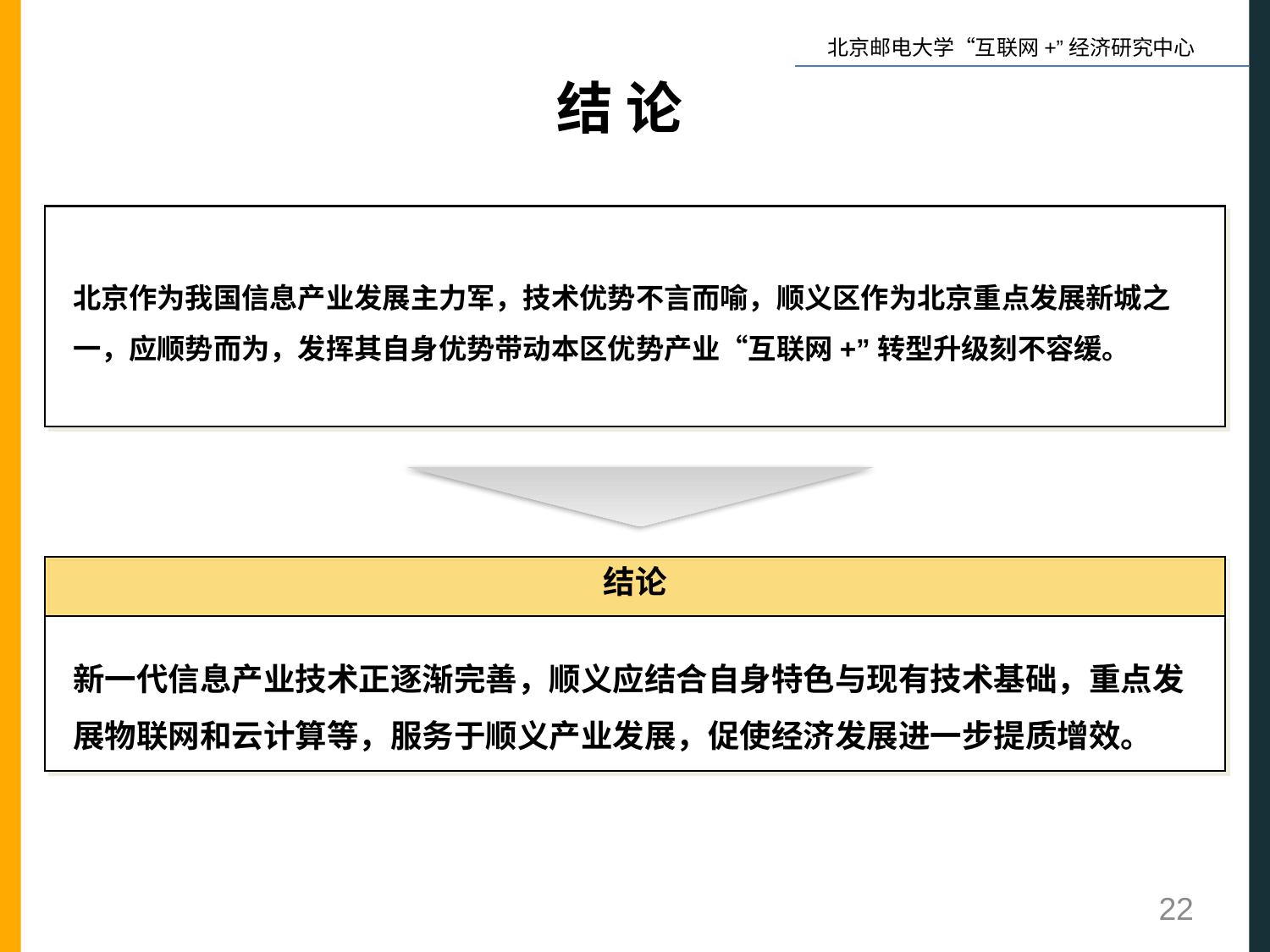

结 论

北京作为我国信息产业发展主力军，技术优势不言而喻，顺义区作为北京重点发展新城之一，应顺势而为，发挥其自身优势带动本区优势产业“互联网+”转型升级刻不容缓。

结论

新一代信息产业技术正逐渐完善，顺义应结合自身特色与现有技术基础，重点发展物联网和云计算等，服务于顺义产业发展，促使经济发展进一步提质增效。

22